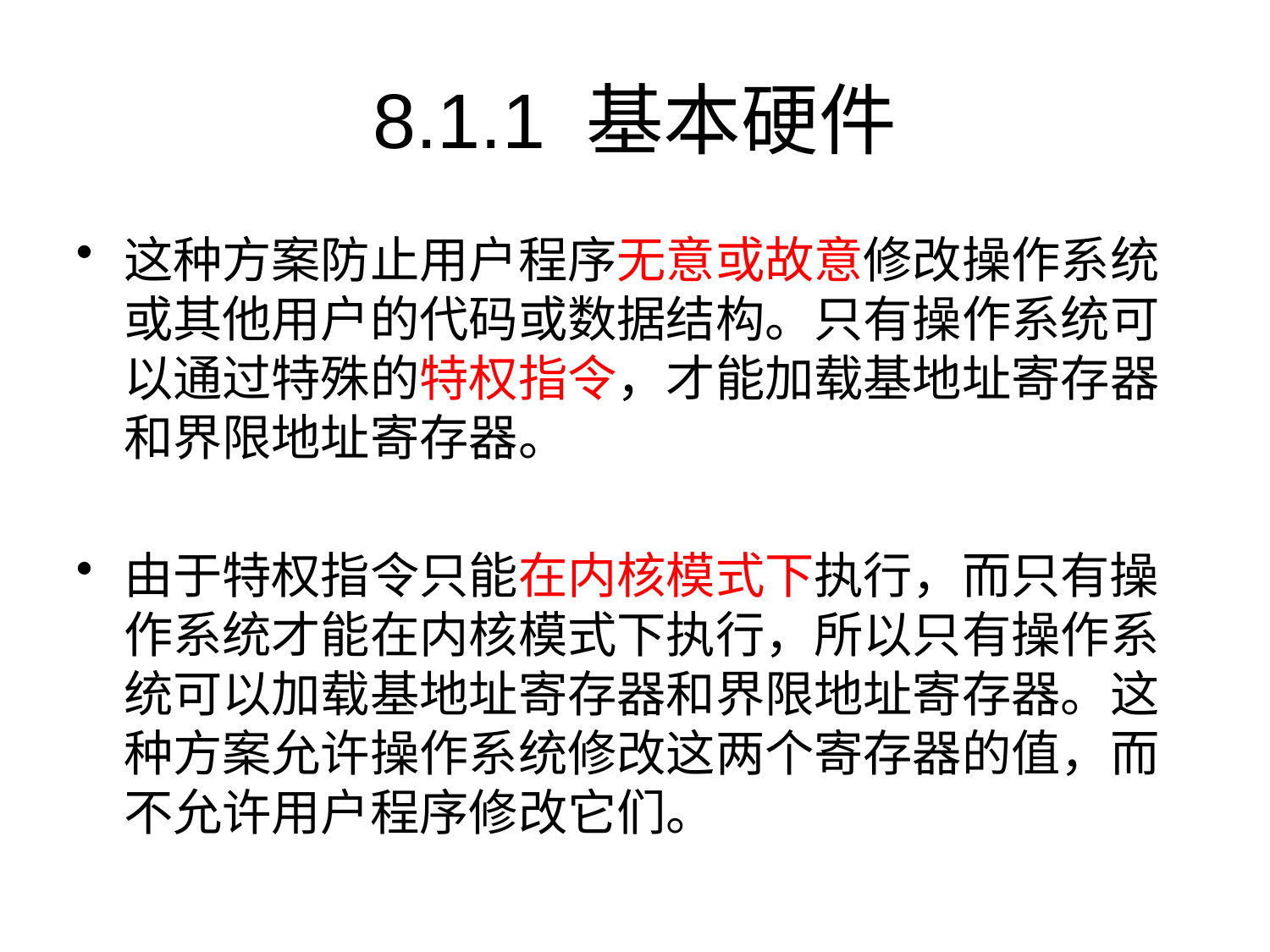

# 8.1.1 基本硬件
这种方案防止用户程序无意或故意修改操作系统或其他用户的代码或数据结构。只有操作系统可以通过特殊的特权指令，才能加载基地址寄存器和界限地址寄存器。

由于特权指令只能在内核模式下执行，而只有操作系统才能在内核模式下执行，所以只有操作系统可以加载基地址寄存器和界限地址寄存器。这种方案允许操作系统修改这两个寄存器的值，而不允许用户程序修改它们。